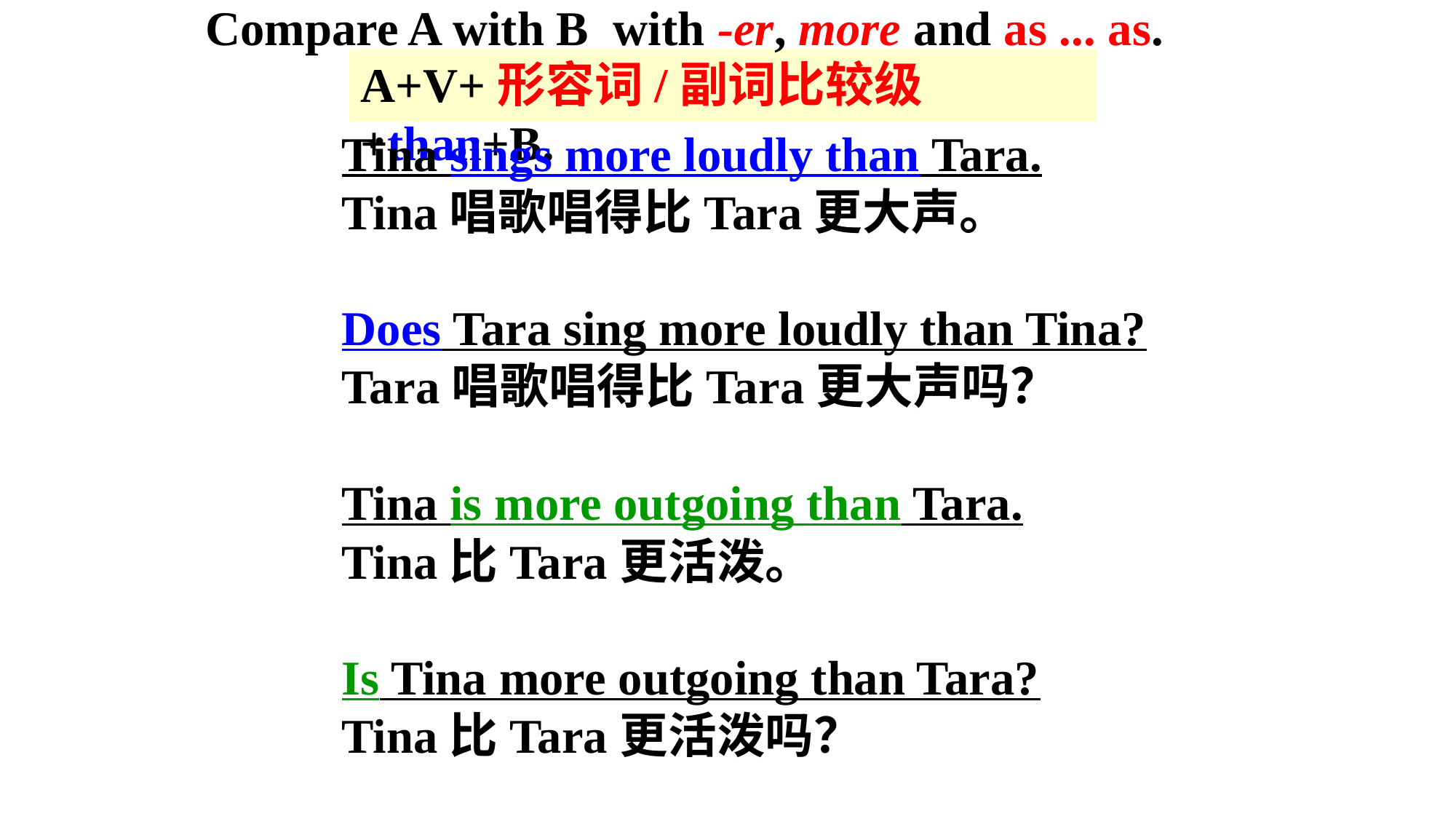

Compare A with B  with -er, more and as ... as.
A+V+形容词/副词比较级+than+B.

Tina sings more loudly than Tara.
Tina唱歌唱得比Tara更大声。

Does Tara sing more loudly than Tina?
Tara唱歌唱得比Tara更大声吗？

Tina is more outgoing than Tara.
Tina比Tara更活泼。

Is Tina more outgoing than Tara?
Tina比Tara更活泼吗？